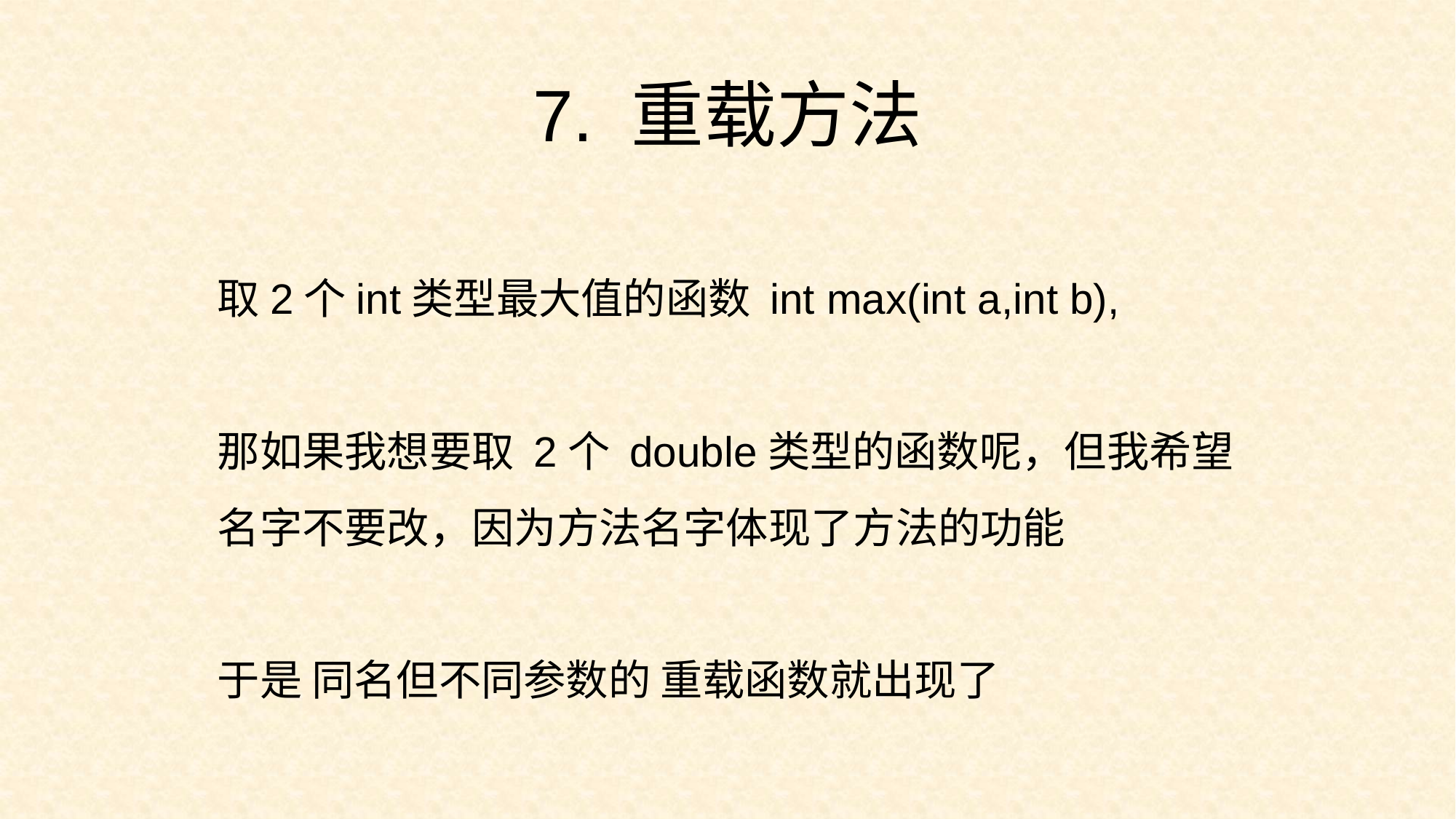

7. 重载方法
取2个int类型最大值的函数 int max(int a,int b),

那如果我想要取 2个 double类型的函数呢，但我希望名字不要改，因为方法名字体现了方法的功能

于是 同名但不同参数的 重载函数就出现了